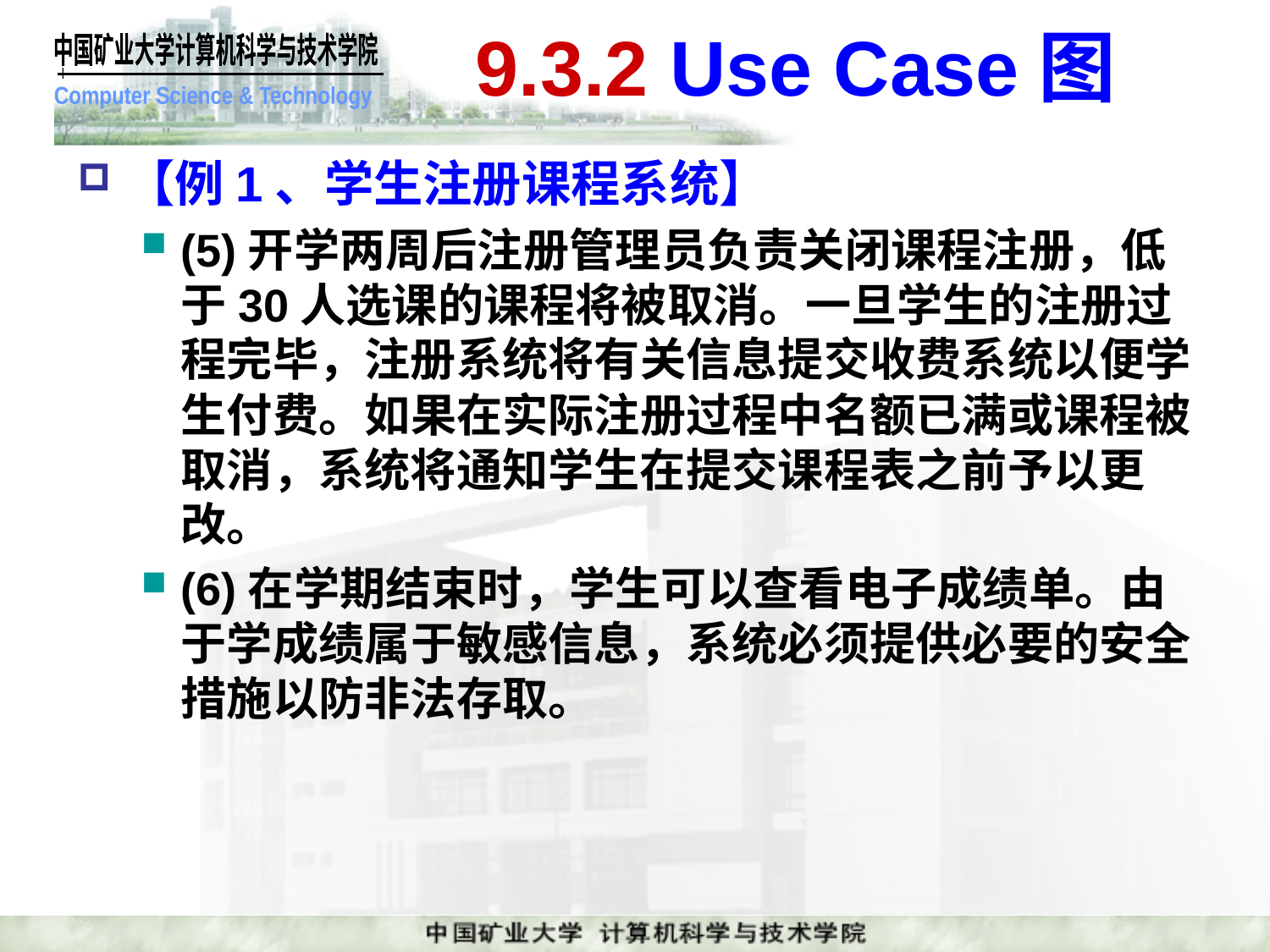

# 9.3.2 Use Case图
【例1、学生注册课程系统】
(5)开学两周后注册管理员负责关闭课程注册，低于30人选课的课程将被取消。一旦学生的注册过程完毕，注册系统将有关信息提交收费系统以便学生付费。如果在实际注册过程中名额已满或课程被取消，系统将通知学生在提交课程表之前予以更改。
(6)在学期结束时，学生可以查看电子成绩单。由于学成绩属于敏感信息，系统必须提供必要的安全措施以防非法存取。
70